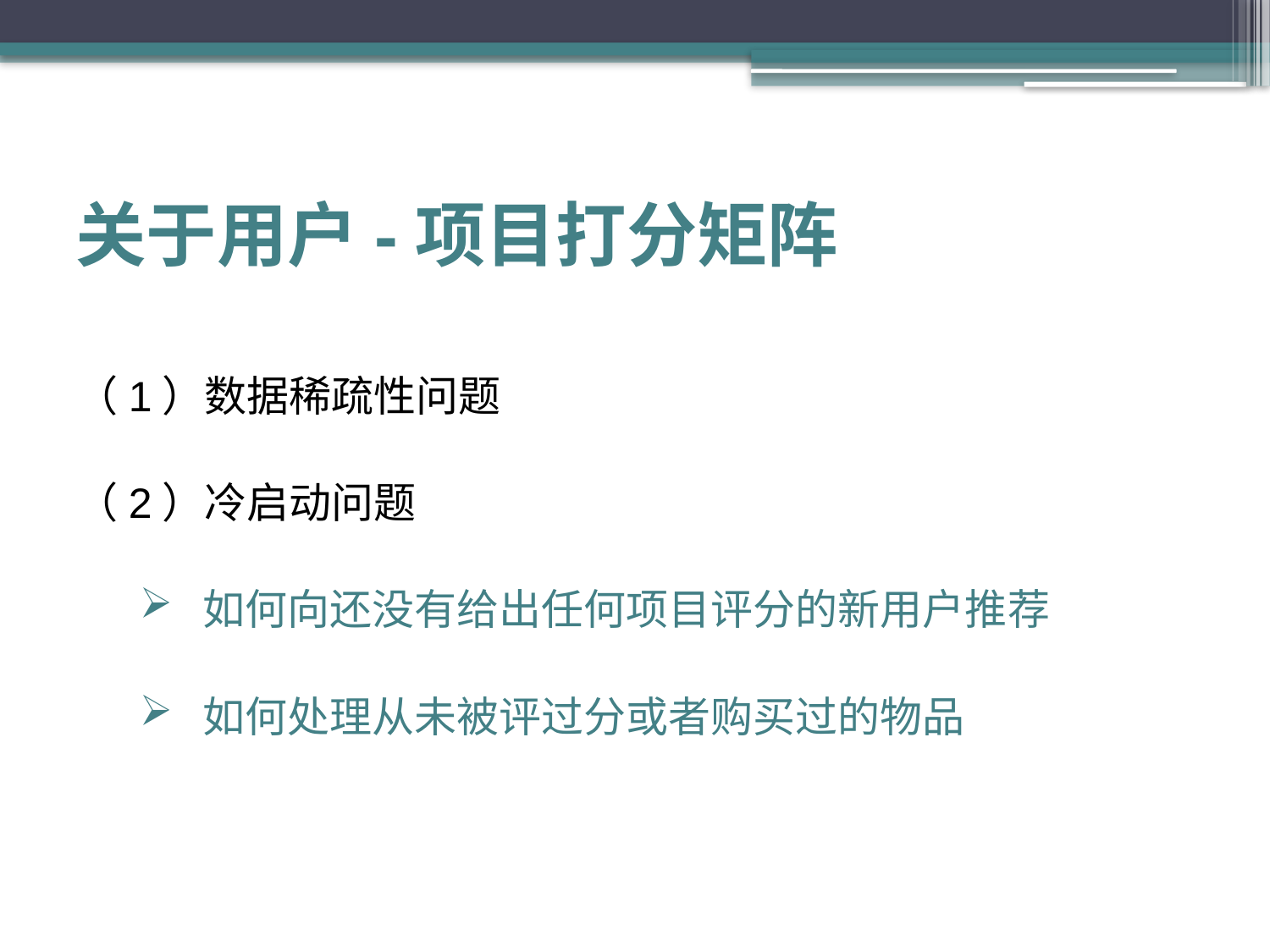

# 关于用户-项目打分矩阵
（1）数据稀疏性问题
（2）冷启动问题
如何向还没有给出任何项目评分的新用户推荐
如何处理从未被评过分或者购买过的物品